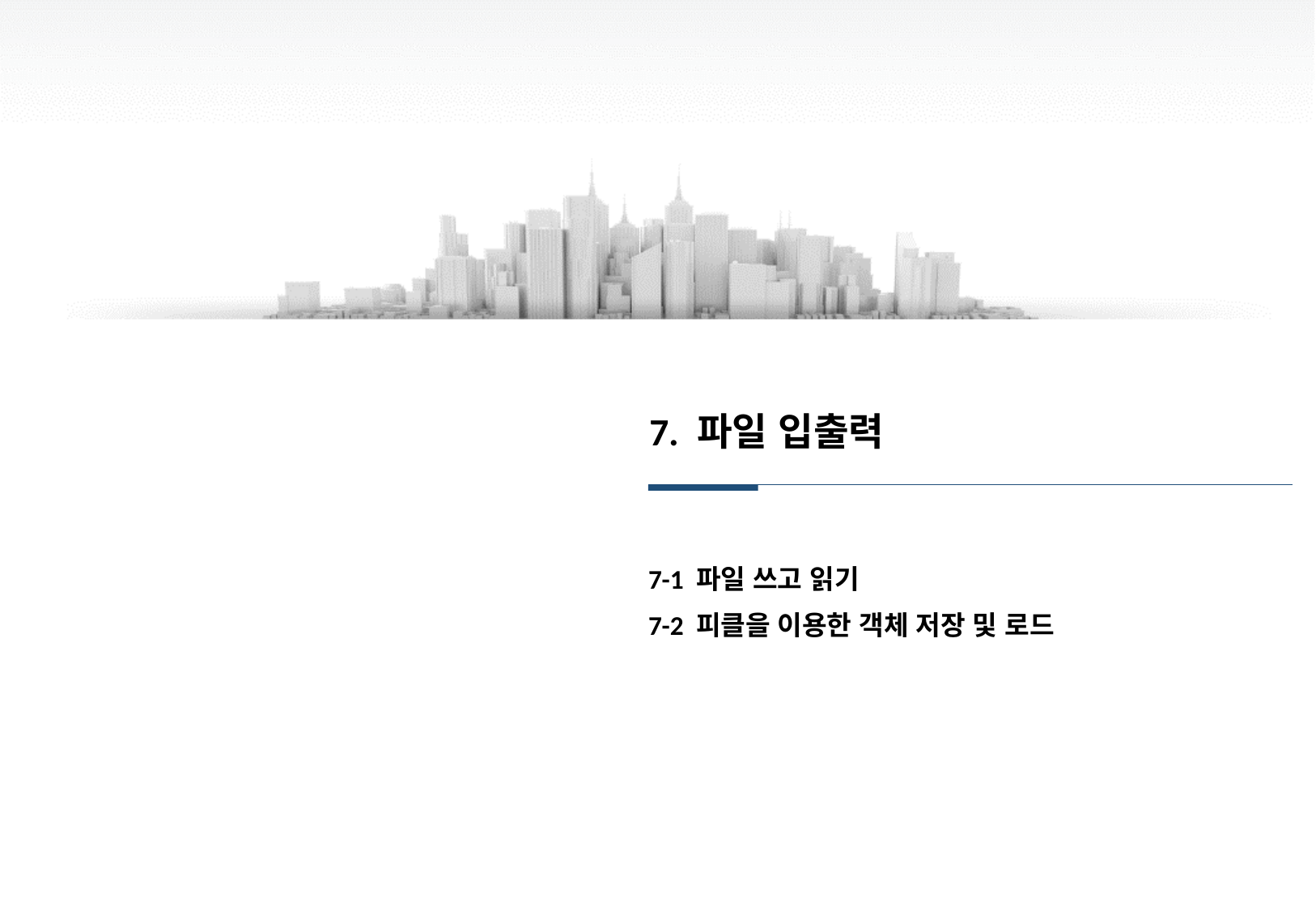

7. 파일 입출력
7-1 파일 쓰고 읽기
7-2 피클을 이용한 객체 저장 및 로드